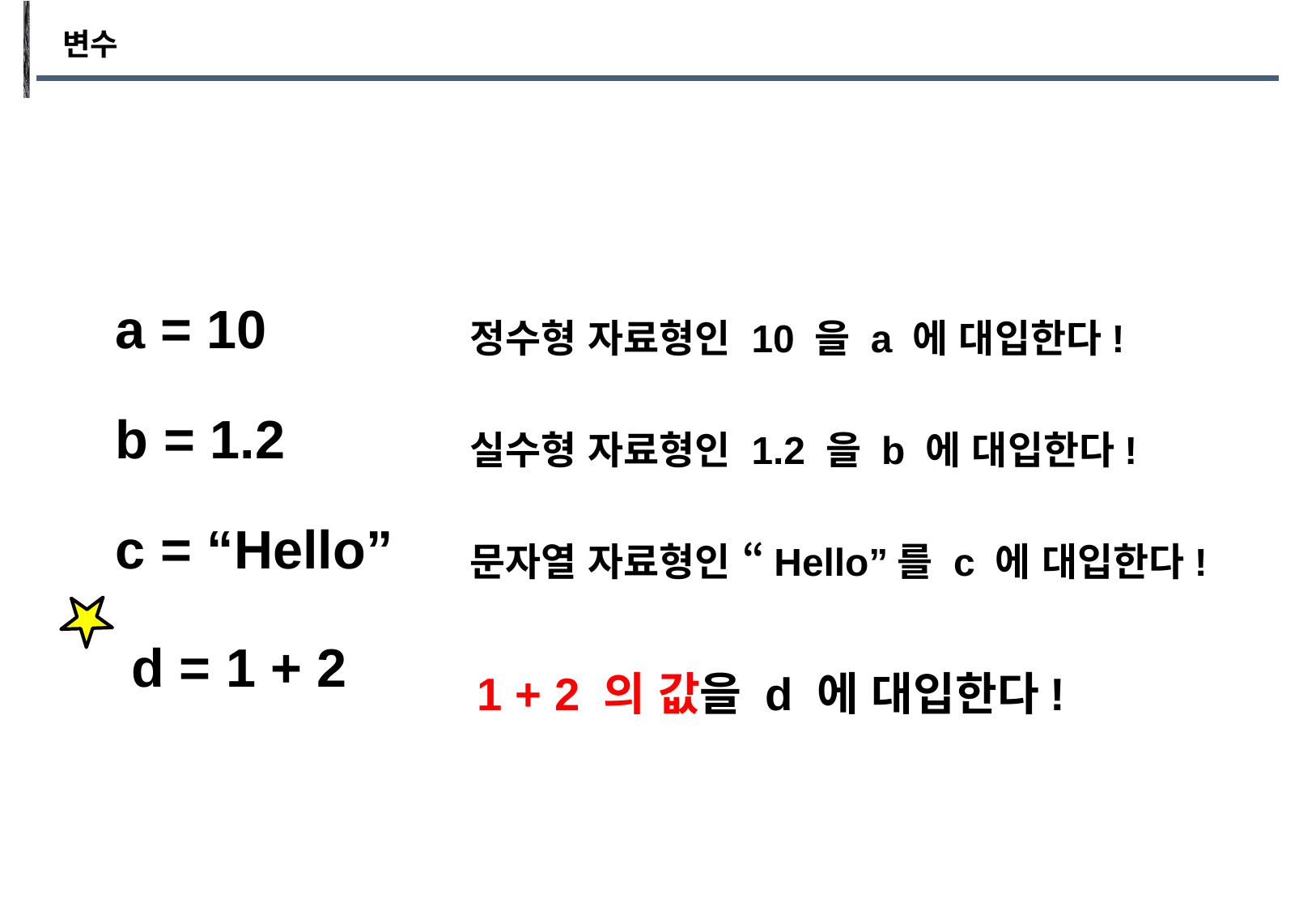

변수

정수형 자료형인 10 을 a 에 대입한다!
실수형 자료형인 1.2 을 b 에 대입한다!
문자열 자료형인 “Hello”를 c 에 대입한다!
a = 10
b = 1.2
c = “Hello”
1 + 2 의 값을 d 에 대입한다!

d = 1 + 2